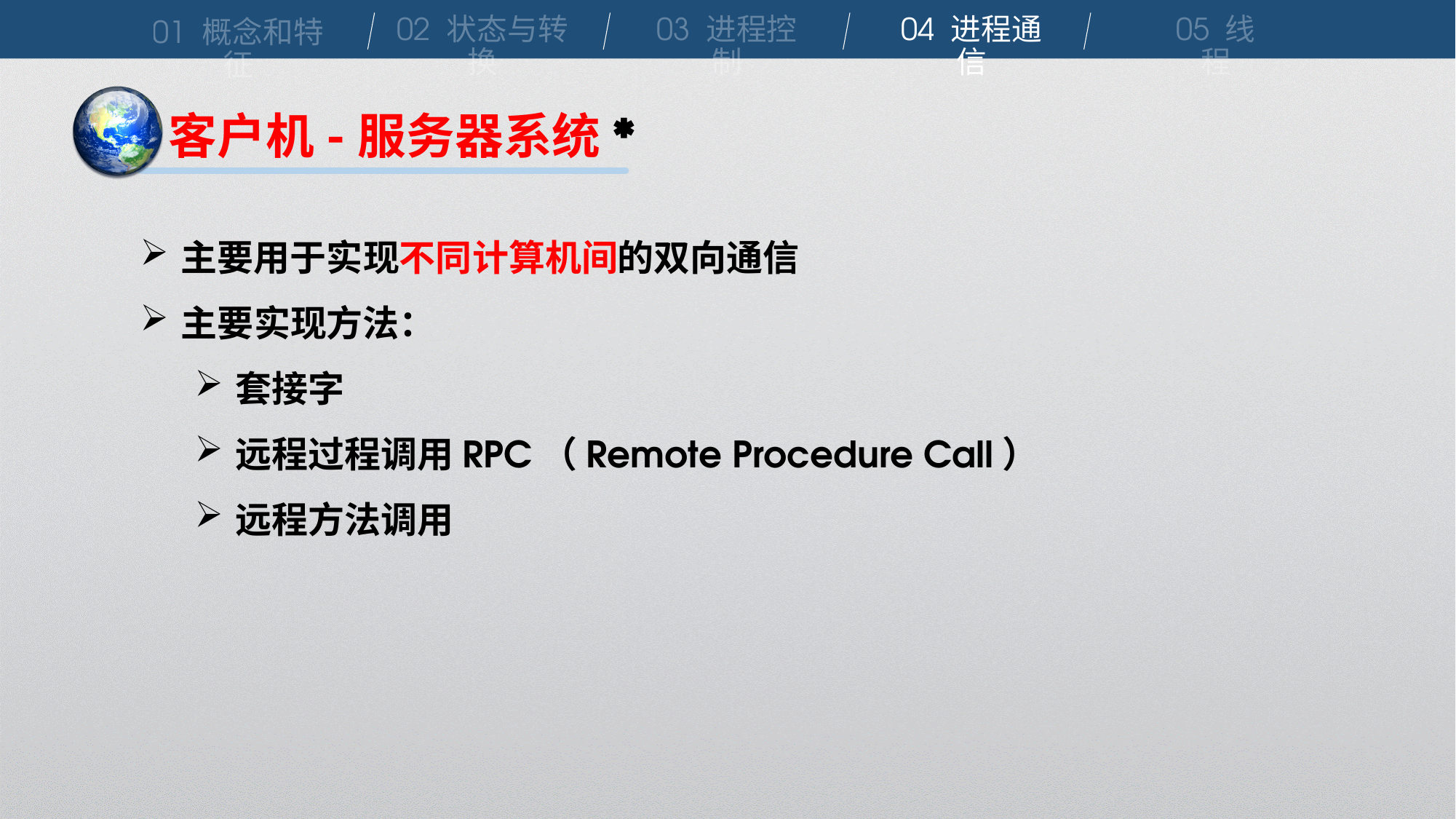

02 状态与转换
03 进程控制
04 进程通信
05 线程
01 概念和特征
客户机-服务器系统*
主要用于实现不同计算机间的双向通信
主要实现方法：
套接字
远程过程调用RPC（Remote Procedure Call）
远程方法调用